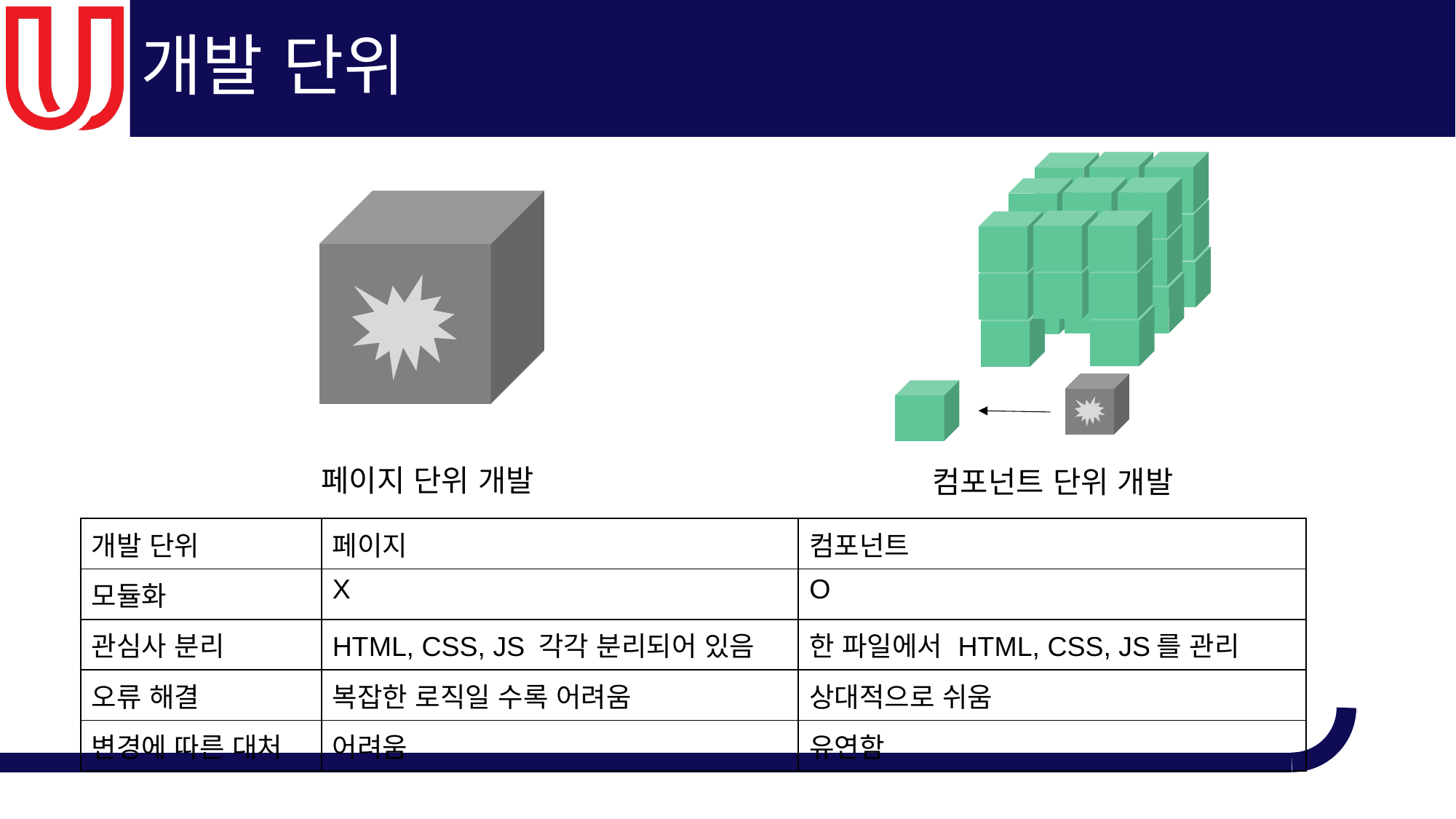

# 개발 단위

페이지 단위 개발
컴포넌트 단위 개발
| 개발 단위 | 페이지 | 컴포넌트 |
| --- | --- | --- |
| 모듈화 | X | O |
| 관심사 분리 | HTML, CSS, JS 각각 분리되어 있음 | 한 파일에서 HTML, CSS, JS를 관리 |
| 오류 해결 | 복잡한 로직일 수록 어려움 | 상대적으로 쉬움 |
| 변경에 따른 대처 | 어려움 | 유연함 |